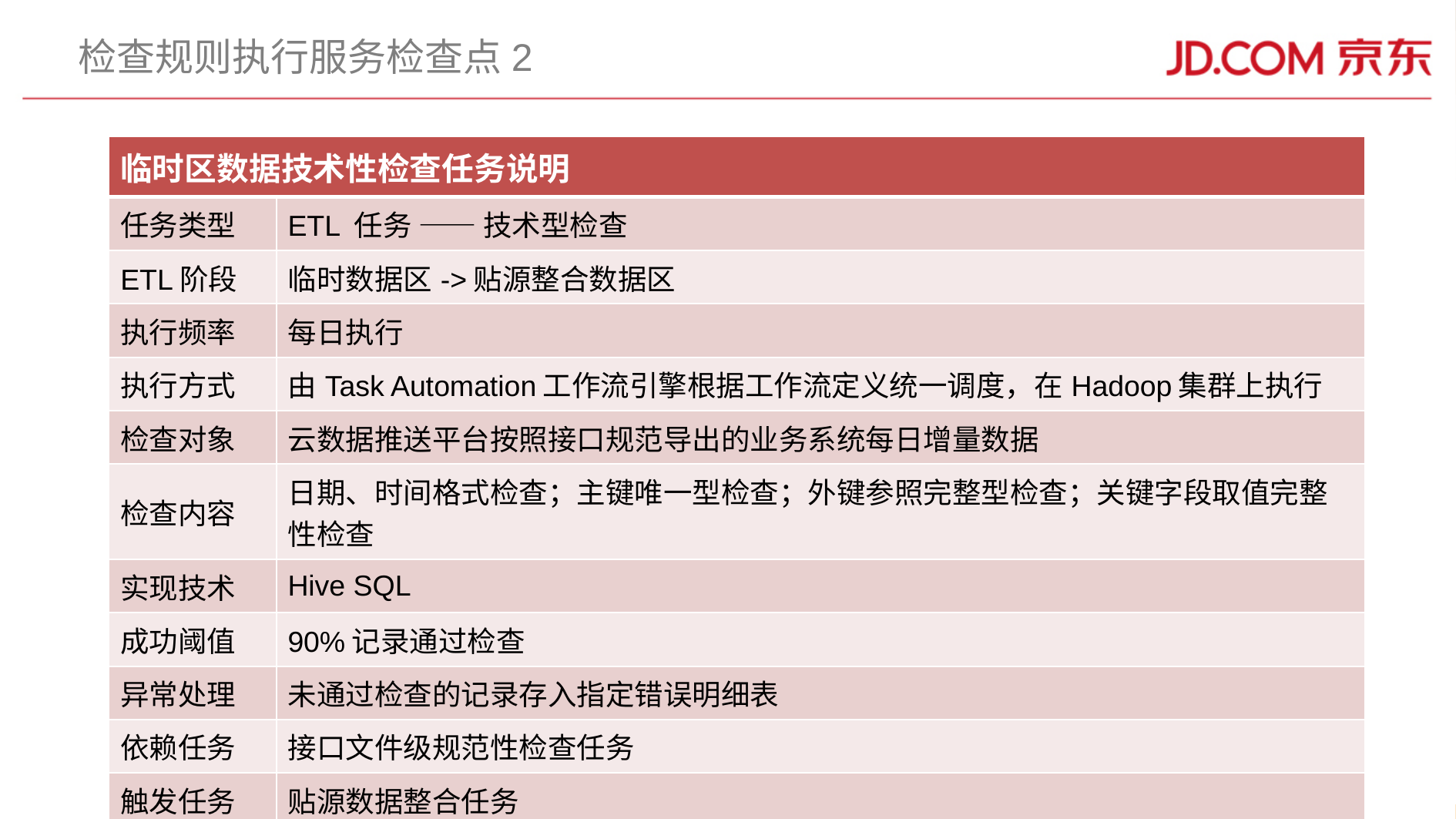

# 检查规则执行服务检查点2
| 临时区数据技术性检查任务说明 |  |
| --- | --- |
| 任务类型 | ETL 任务 —— 技术型检查 |
| ETL阶段 | 临时数据区->贴源整合数据区 |
| 执行频率 | 每日执行 |
| 执行方式 | 由Task Automation工作流引擎根据工作流定义统一调度，在Hadoop集群上执行 |
| 检查对象 | 云数据推送平台按照接口规范导出的业务系统每日增量数据 |
| 检查内容 | 日期、时间格式检查；主键唯一型检查；外键参照完整型检查；关键字段取值完整性检查 |
| 实现技术 | Hive SQL |
| 成功阈值 | 90%记录通过检查 |
| 异常处理 | 未通过检查的记录存入指定错误明细表 |
| 依赖任务 | 接口文件级规范性检查任务 |
| 触发任务 | 贴源数据整合任务 |